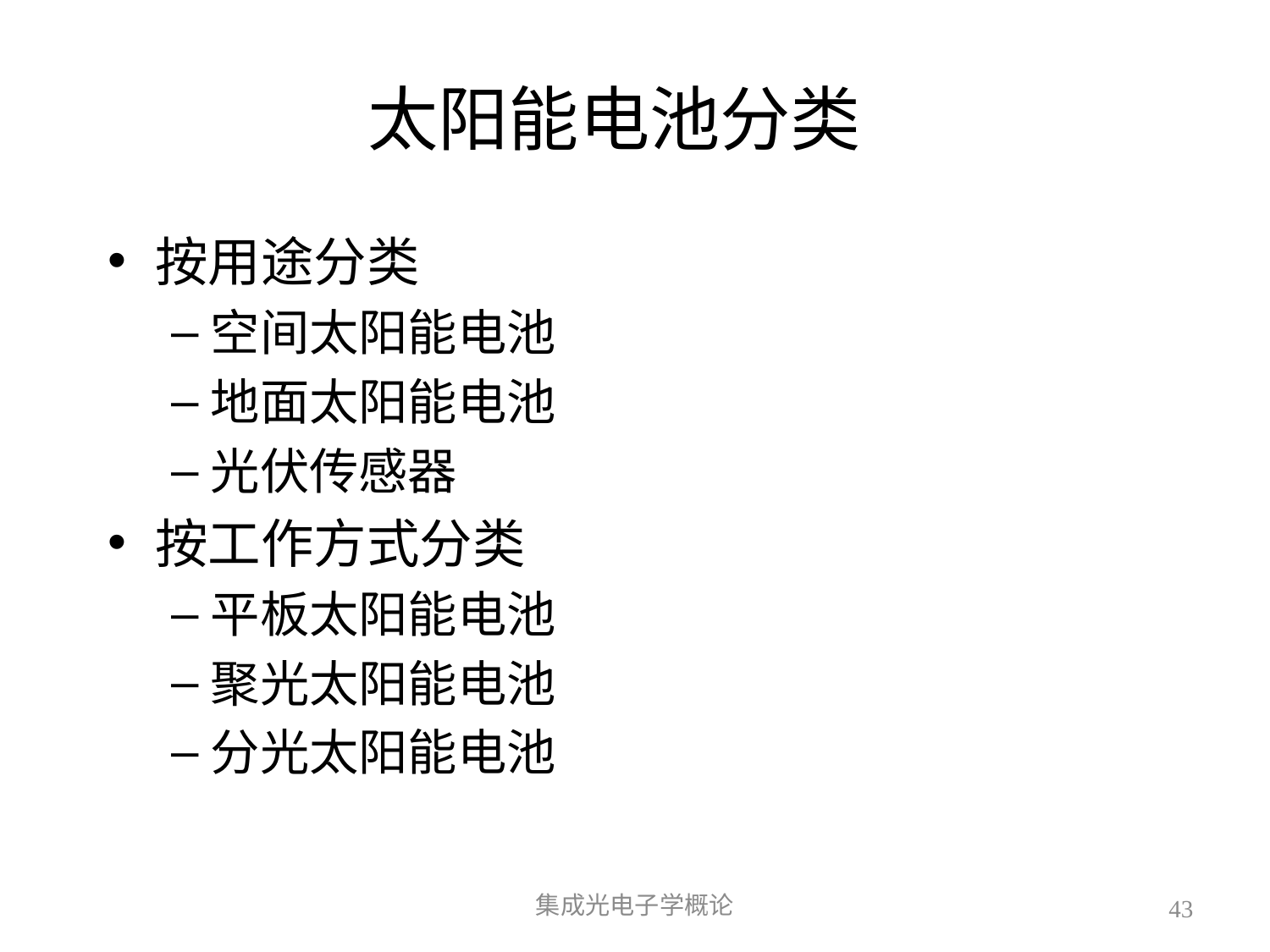

# 太阳能电池分类
按用途分类
空间太阳能电池
地面太阳能电池
光伏传感器
按工作方式分类
平板太阳能电池
聚光太阳能电池
分光太阳能电池
集成光电子学概论
43